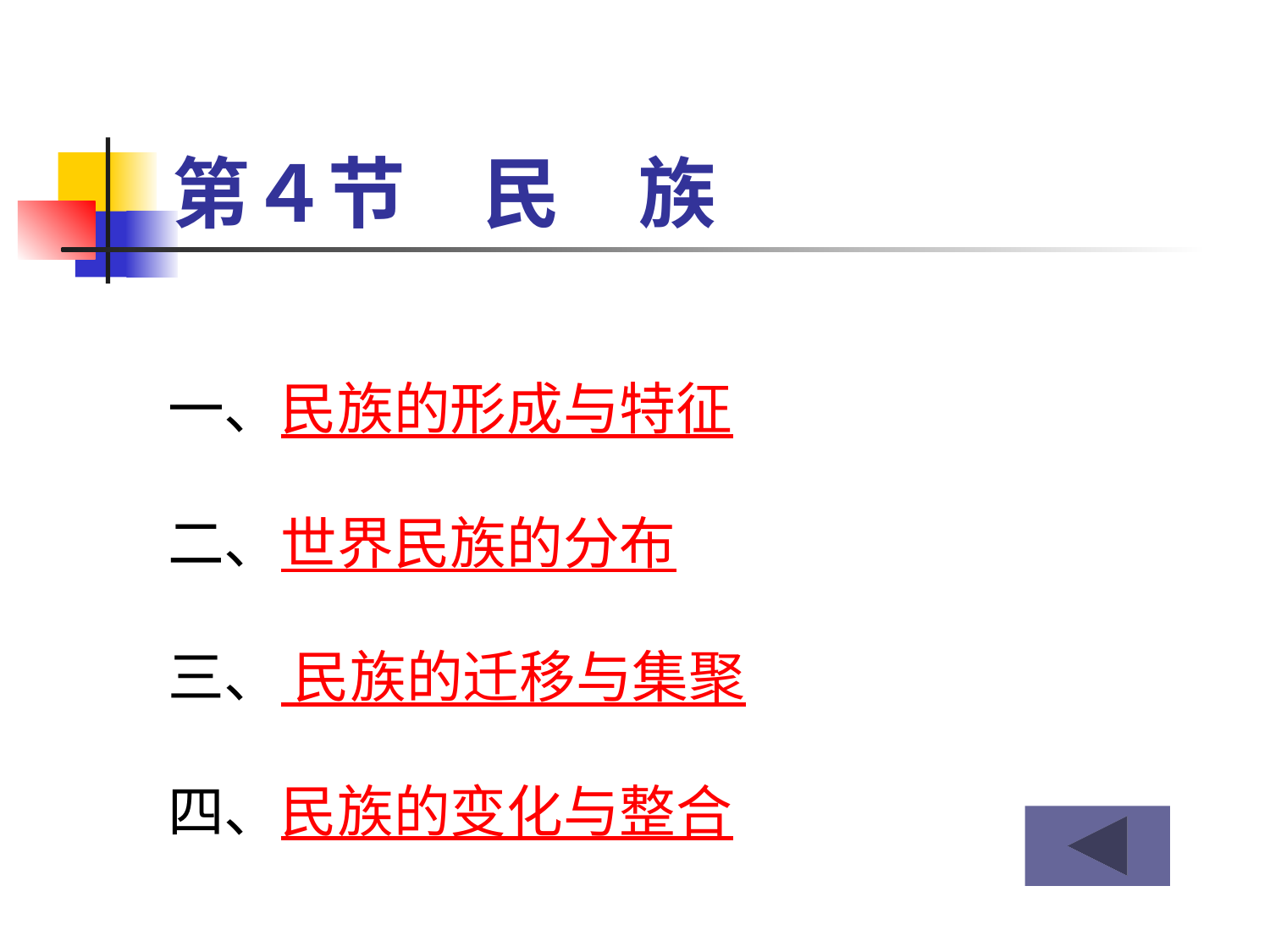

# 第４节　民　族
一、民族的形成与特征
二、世界民族的分布
三、 民族的迁移与集聚
四、民族的变化与整合